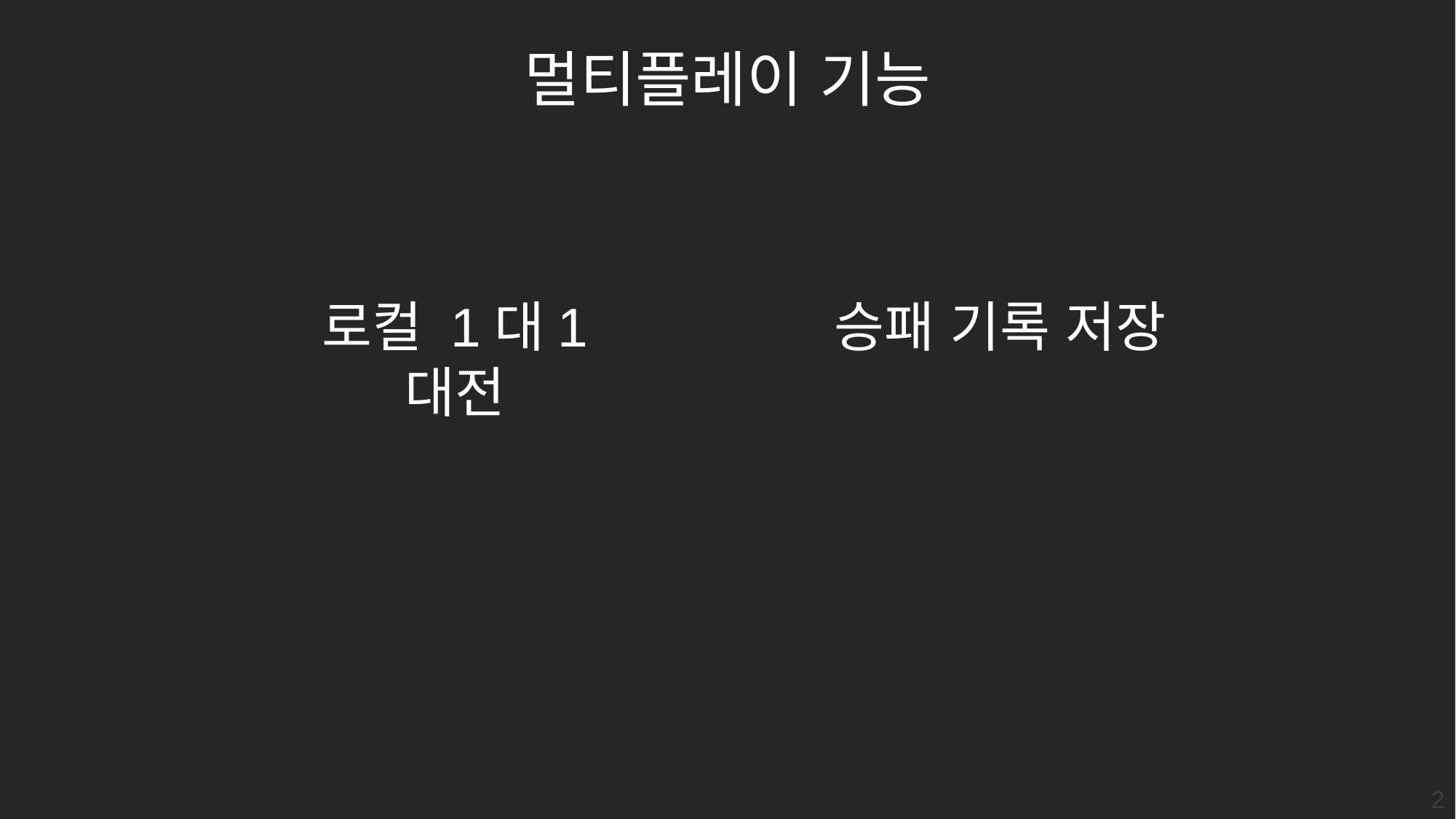

멀티플레이 기능
로컬 1대1 대전
승패 기록 저장
2